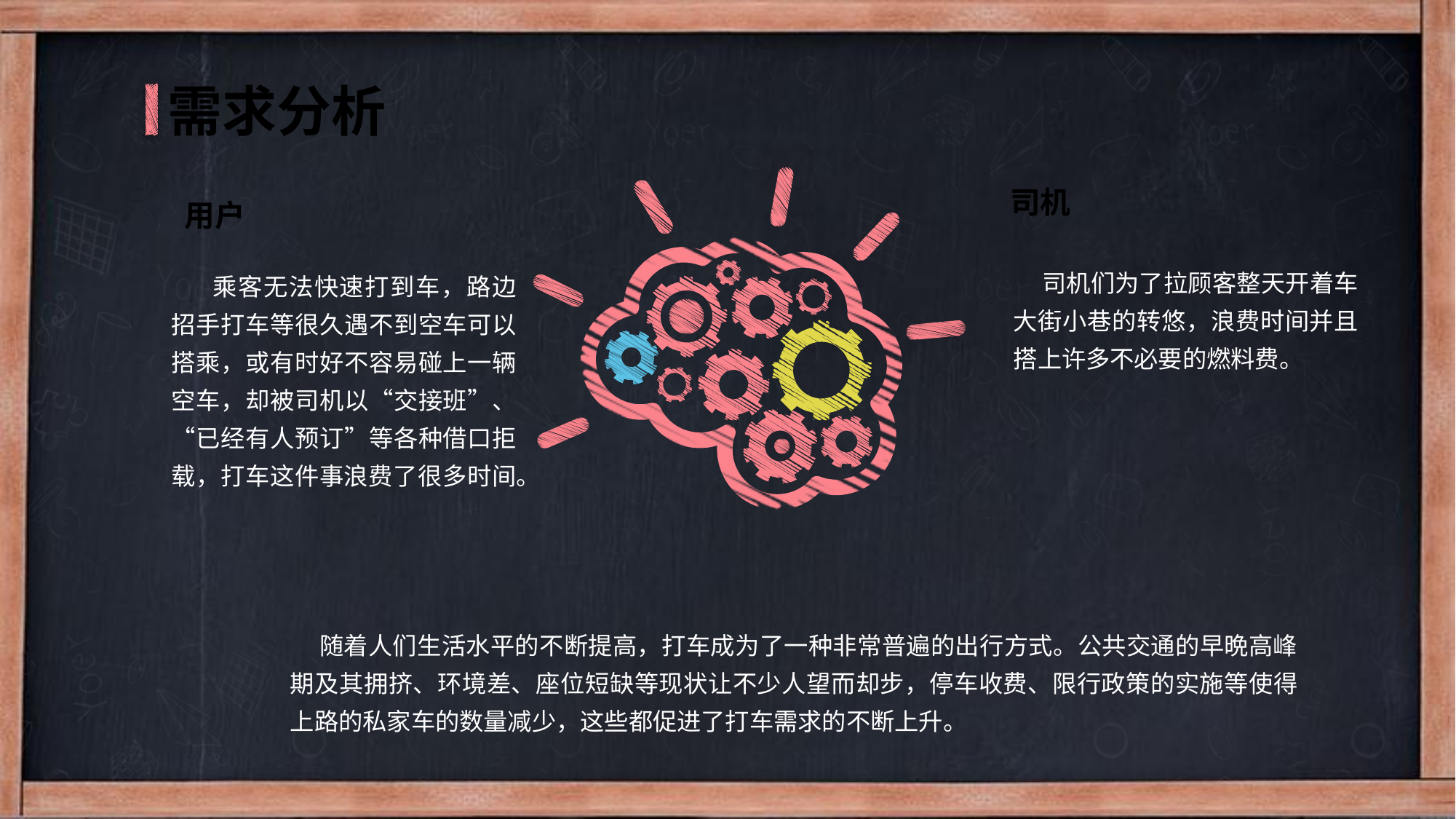

需求分析

司机
用户
    司机们为了拉顾客整天开着车大街小巷的转悠，浪费时间并且搭上许多不必要的燃料费。
     乘客无法快速打到车，路边招手打车等很久遇不到空车可以搭乘，或有时好不容易碰上一辆空车，却被司机以“交接班”、“已经有人预订”等各种借口拒载，打车这件事浪费了很多时间。
    随着人们生活水平的不断提高，打车成为了一种非常普遍的出行方式。公共交通的早晩高峰期及其拥挤、环境差、座位短缺等现状让不少人望而却步，停车收费、限行政策的实施等使得上路的私家车的数量减少，这些都促进了打车需求的不断上升。